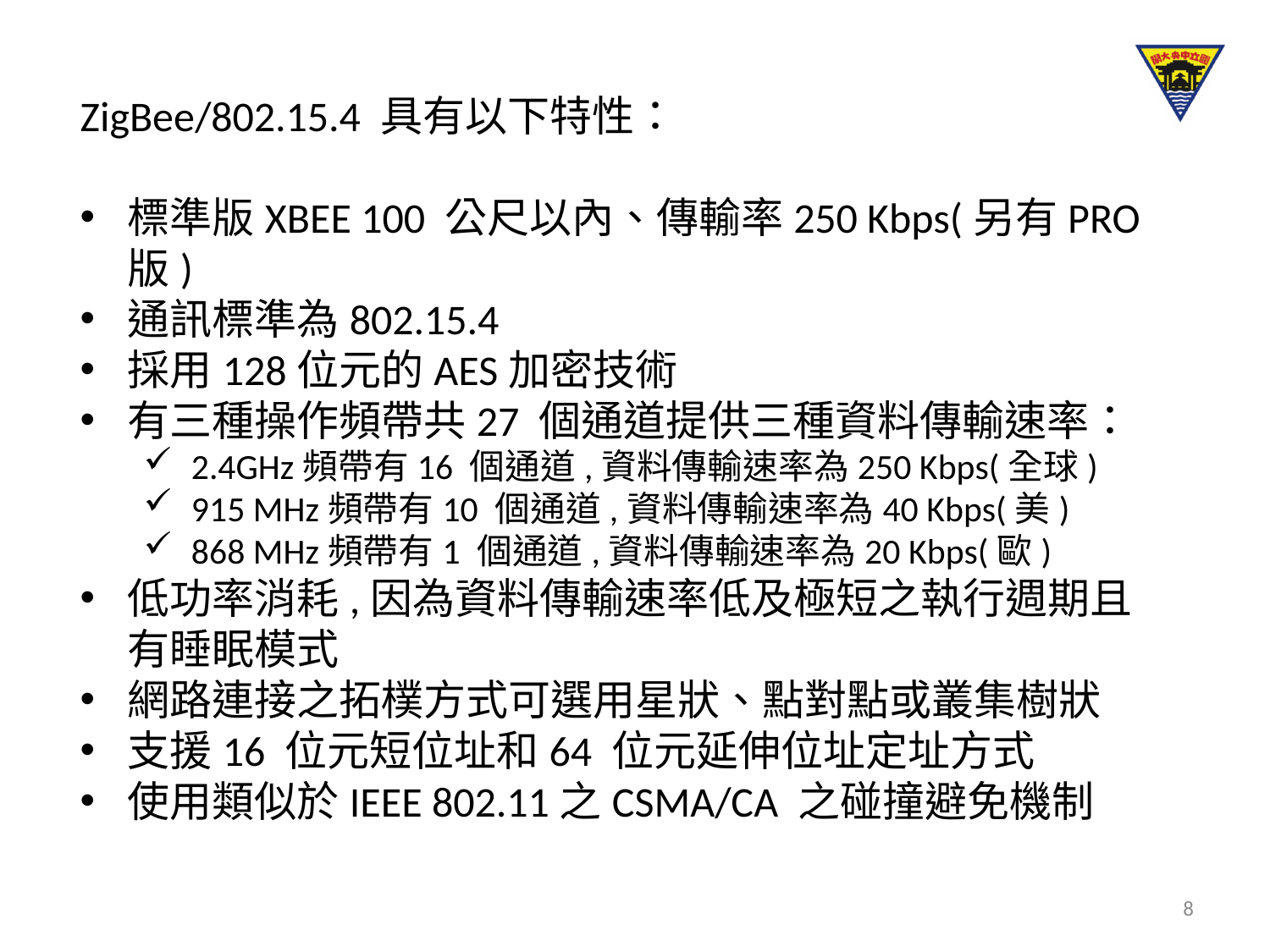

ZigBee/802.15.4 具有以下特性：

標準版XBEE 100 公尺以內、傳輸率250 Kbps(另有PRO版)
通訊標準為802.15.4
採用128位元的AES加密技術
有三種操作頻帶共27 個通道提供三種資料傳輸速率：
2.4GHz頻帶有16 個通道,資料傳輸速率為250 Kbps(全球)
915 MHz頻帶有10 個通道,資料傳輸速率為40 Kbps(美)
868 MHz頻帶有1 個通道,資料傳輸速率為20 Kbps(歐)
低功率消耗,因為資料傳輸速率低及極短之執行週期且有睡眠模式
網路連接之拓樸方式可選用星狀、點對點或叢集樹狀
支援16 位元短位址和64 位元延伸位址定址方式
使用類似於IEEE 802.11之CSMA/CA 之碰撞避免機制
8